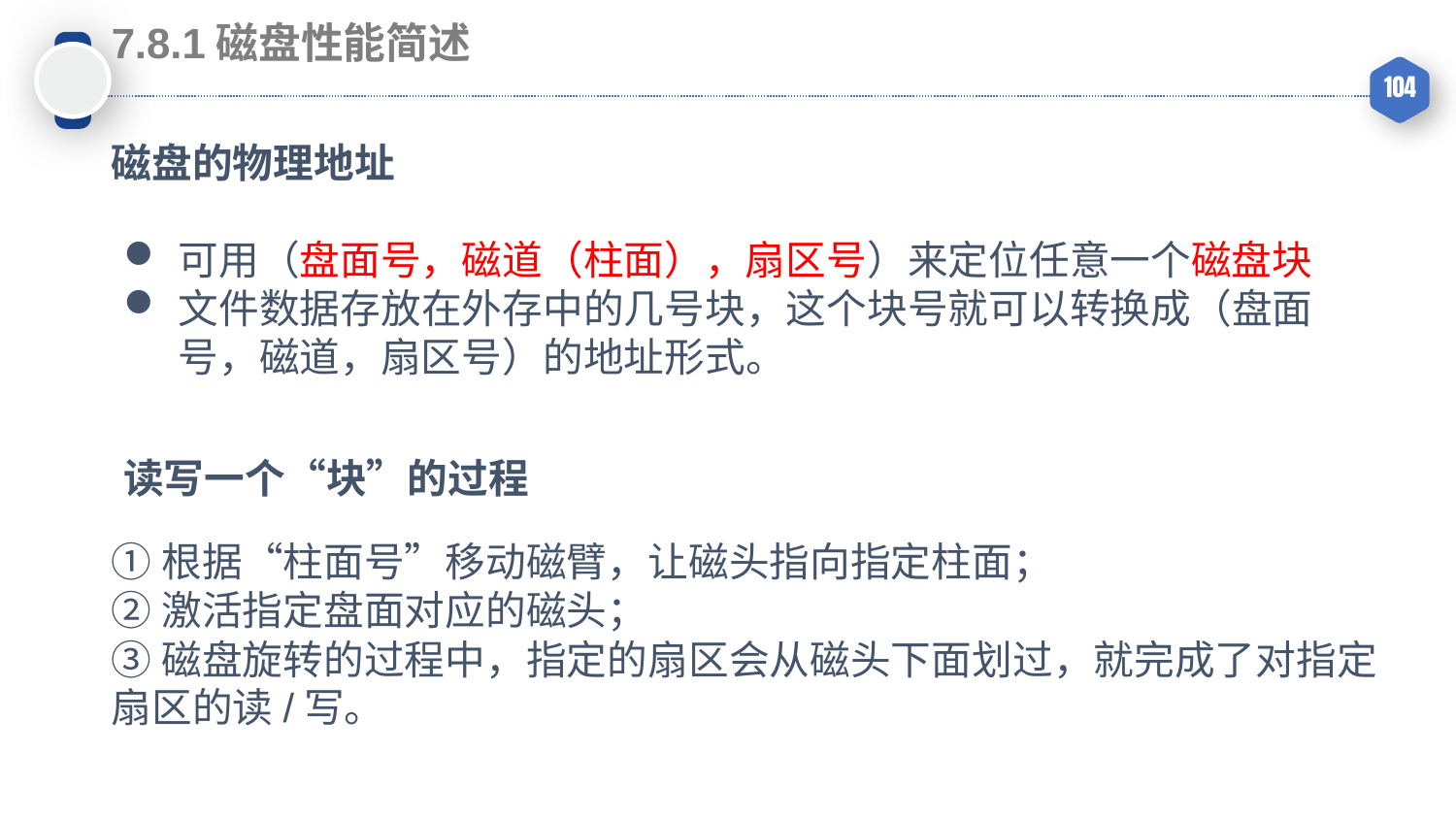

7.8.1磁盘性能简述
磁盘的物理地址
可用（盘面号，磁道（柱面），扇区号）来定位任意一个磁盘块
文件数据存放在外存中的几号块，这个块号就可以转换成（盘面号，磁道，扇区号）的地址形式。
读写一个“块”的过程
①根据“柱面号”移动磁臂，让磁头指向指定柱面；
②激活指定盘面对应的磁头；
③磁盘旋转的过程中，指定的扇区会从磁头下面划过，就完成了对指定扇区的读/写。